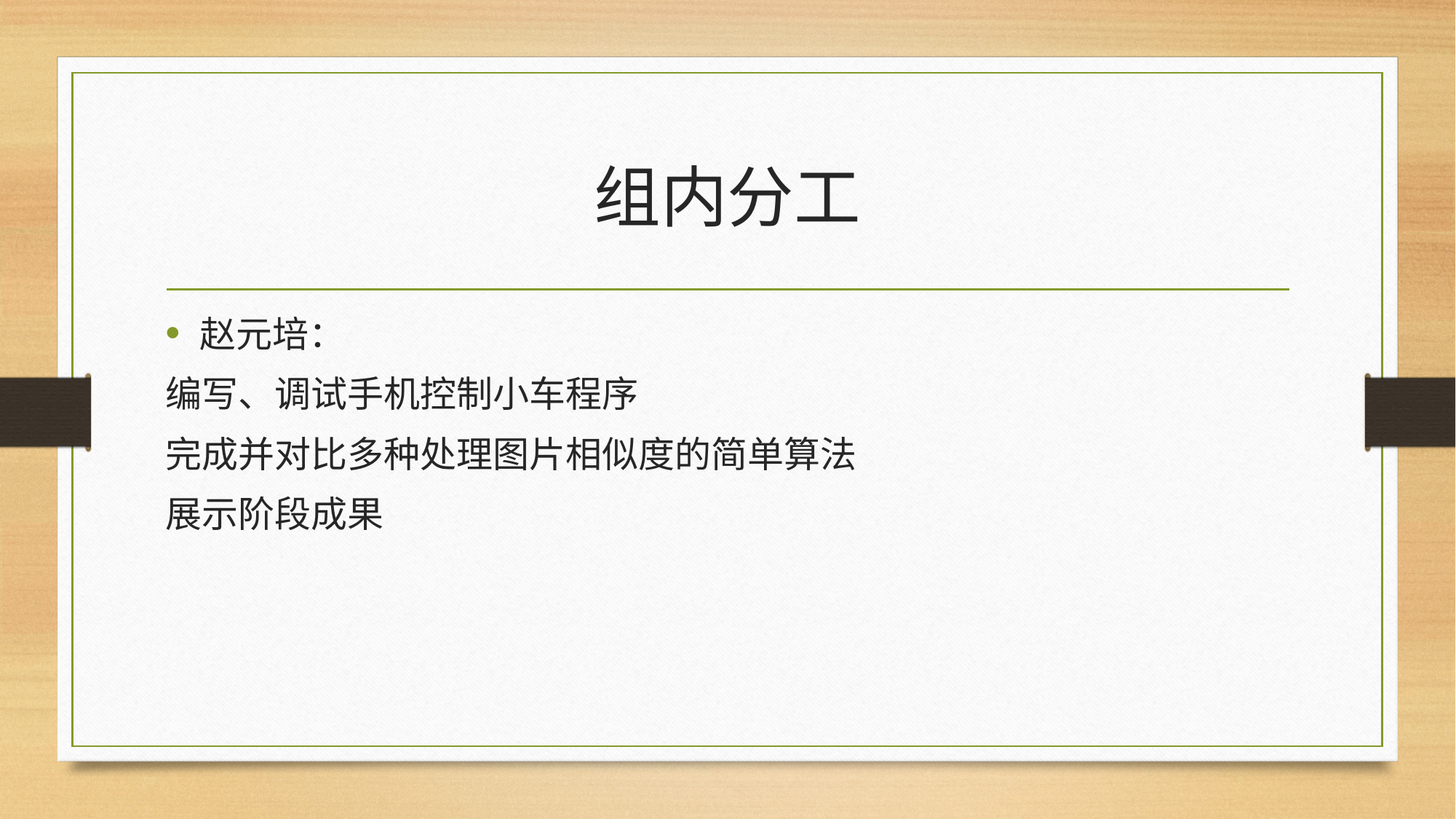

# 组内分工
赵元培：
编写、调试手机控制小车程序
完成并对比多种处理图片相似度的简单算法
展示阶段成果